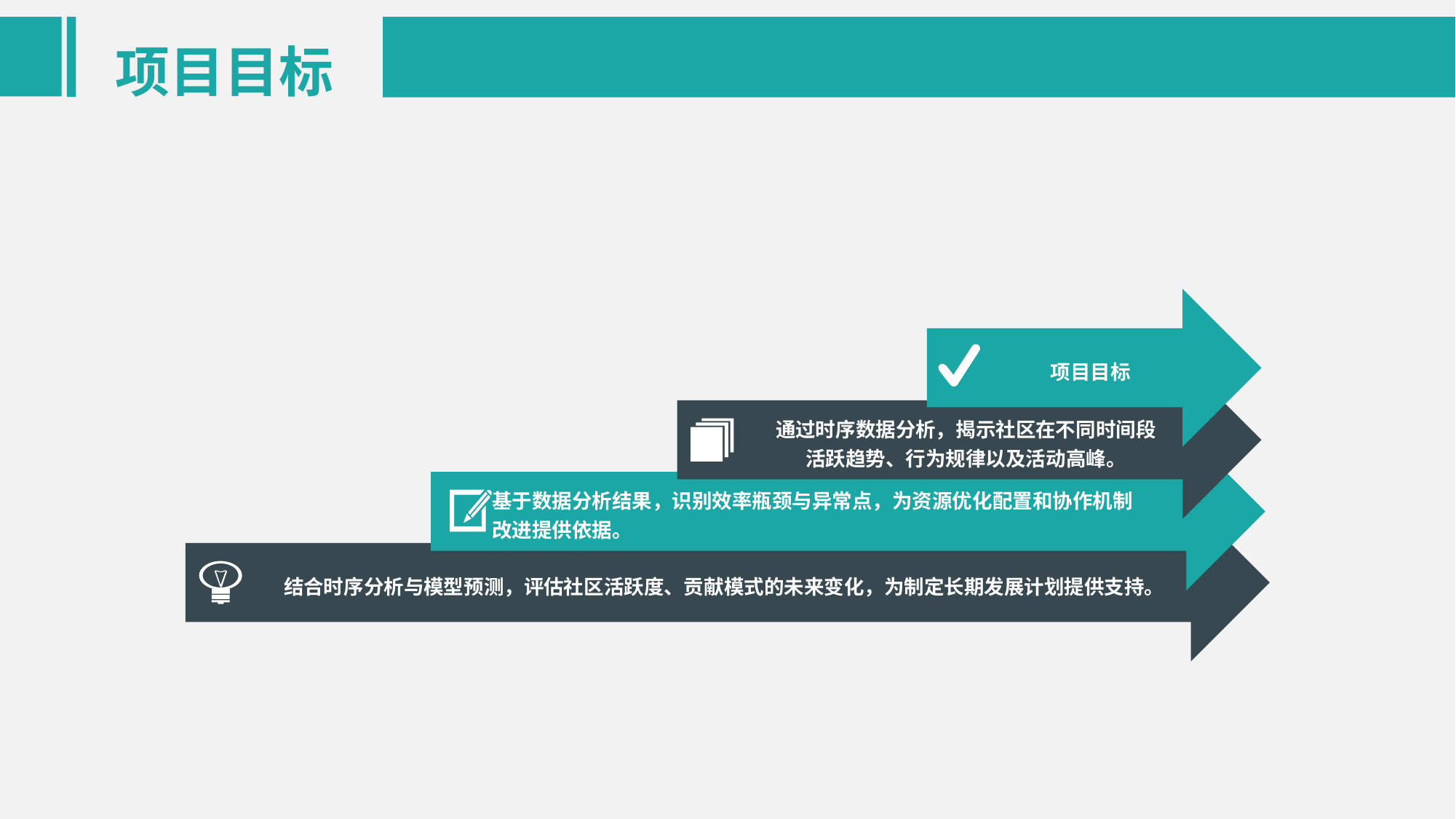

项目目标

项目目标

通过时序数据分析，揭示社区在不同时间段
活跃趋势、行为规律以及活动高峰。

基于数据分析结果，识别效率瓶颈与异常点，为资源优化配置和协作机制
改进提供依据。

结合时序分析与模型预测，评估社区活跃度、贡献模式的未来变化，为制定长期发展计划提供支持。